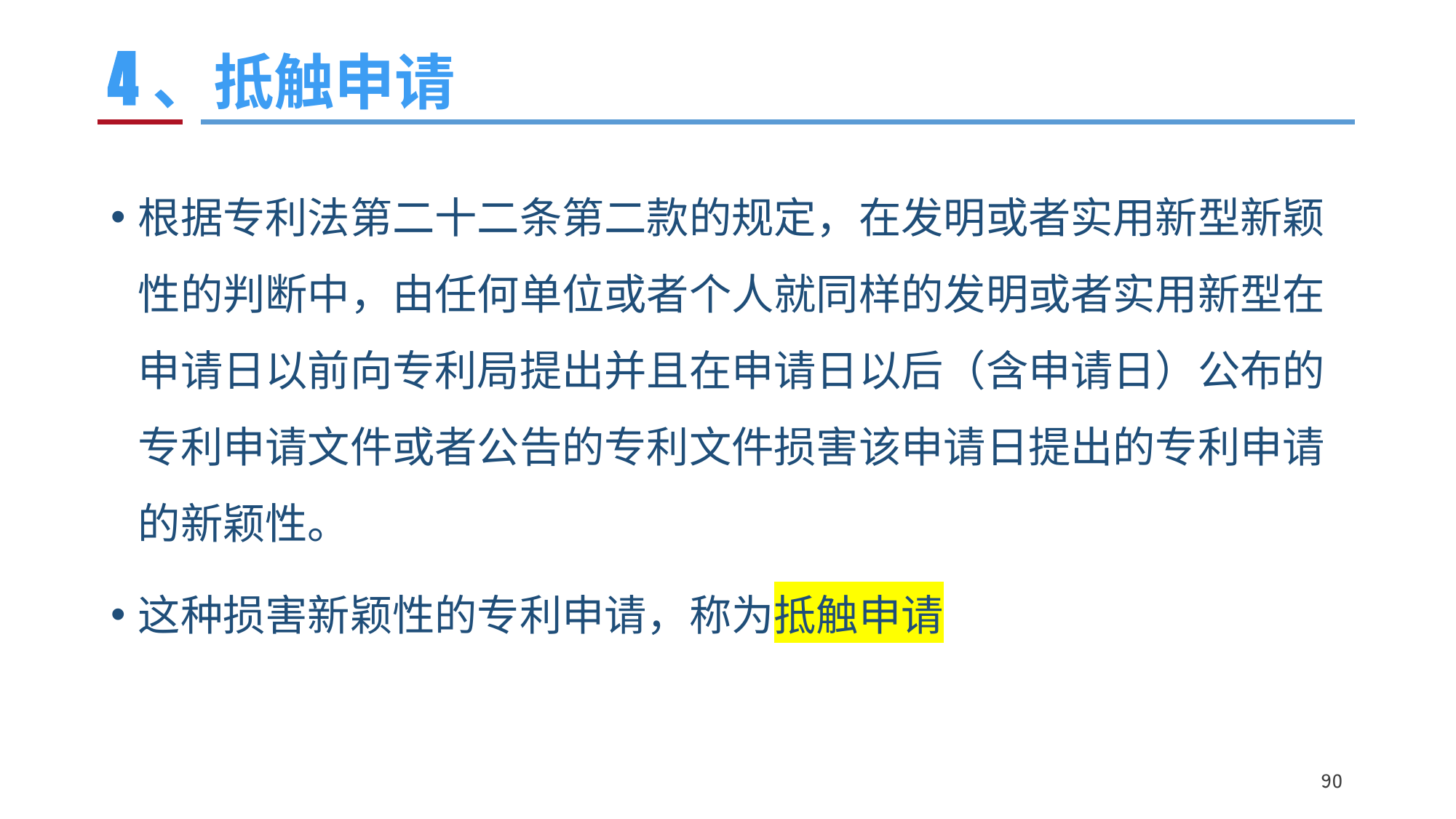

# 4、抵触申请
根据专利法第二十二条第二款的规定，在发明或者实用新型新颖性的判断中，由任何单位或者个人就同样的发明或者实用新型在申请日以前向专利局提出并且在申请日以后（含申请日）公布的专利申请文件或者公告的专利文件损害该申请日提出的专利申请的新颖性。
这种损害新颖性的专利申请，称为抵触申请
90